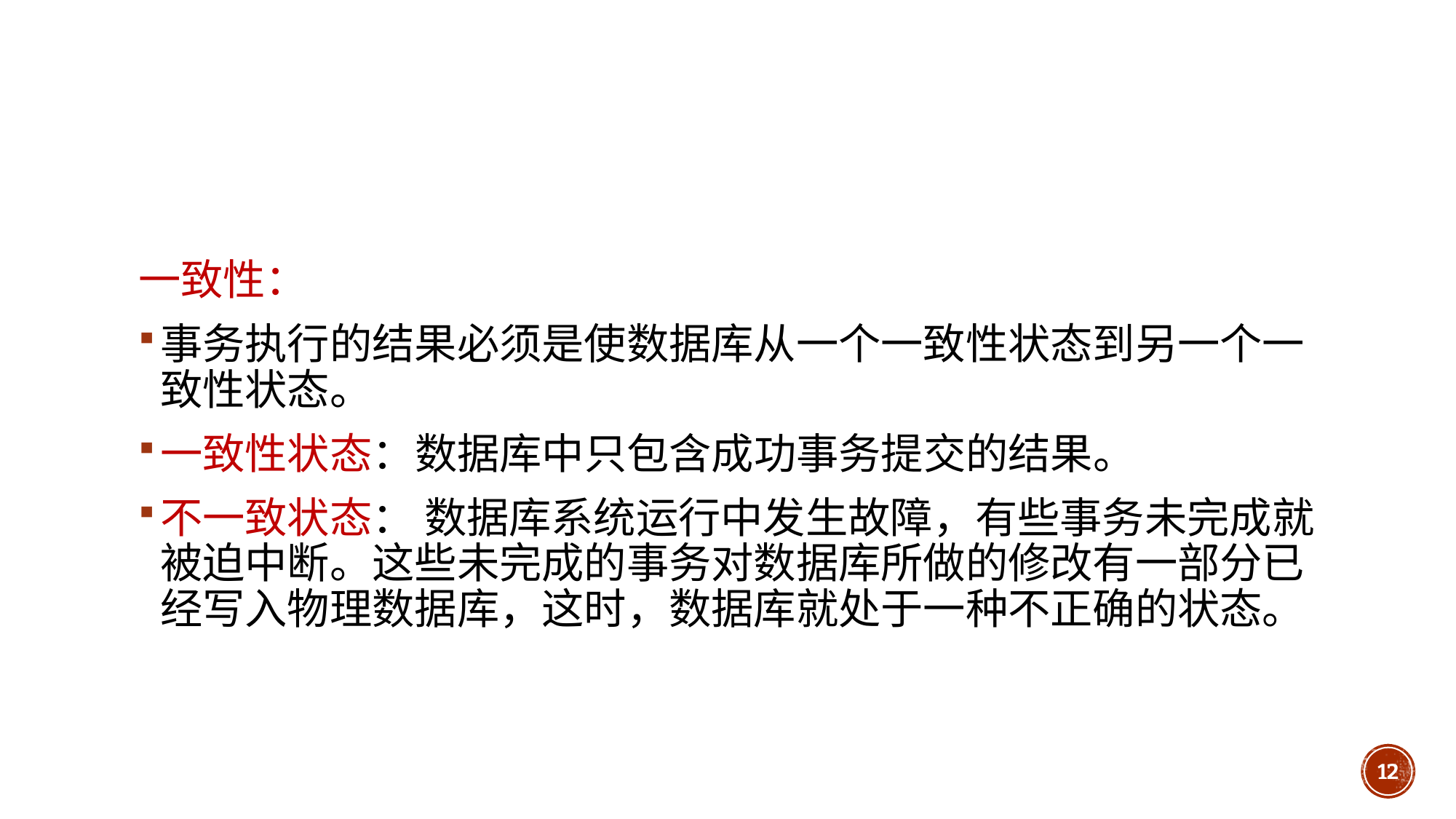

#
一致性：
事务执行的结果必须是使数据库从一个一致性状态到另一个一致性状态。
一致性状态：数据库中只包含成功事务提交的结果。
不一致状态： 数据库系统运行中发生故障，有些事务未完成就被迫中断。这些未完成的事务对数据库所做的修改有一部分已经写入物理数据库，这时，数据库就处于一种不正确的状态。
12